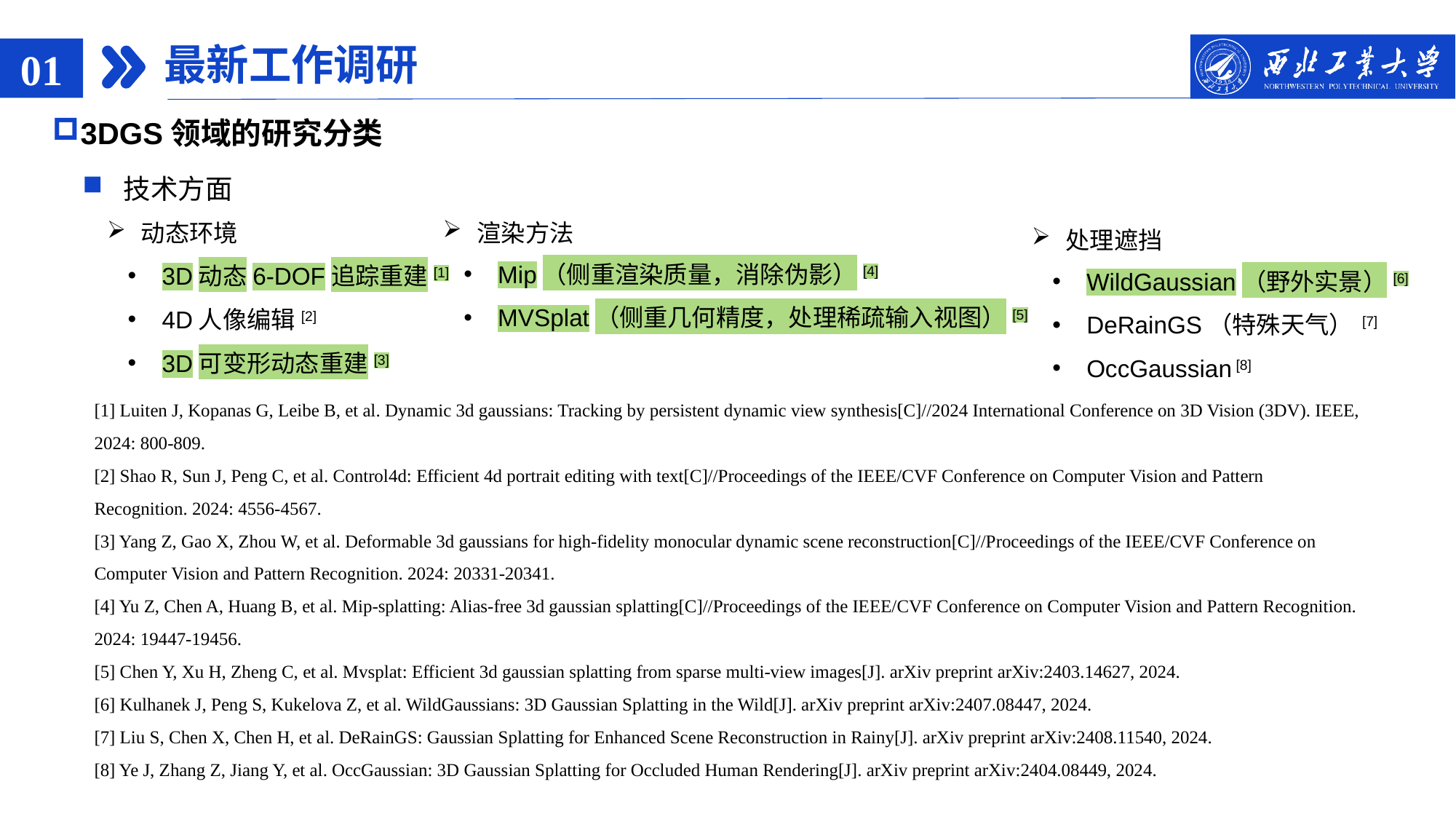

# 最新工作调研
01
3DGS领域的研究分类
技术方面
渲染方法
动态环境
处理遮挡
Mip（侧重渲染质量，消除伪影）[4]
MVSplat（侧重几何精度，处理稀疏输入视图）[5]
3D动态6-DOF追踪重建[1]
4D人像编辑[2]
3D可变形动态重建[3]
WildGaussian（野外实景）[6]
DeRainGS（特殊天气） [7]
OccGaussian [8]
[1] Luiten J, Kopanas G, Leibe B, et al. Dynamic 3d gaussians: Tracking by persistent dynamic view synthesis[C]//2024 International Conference on 3D Vision (3DV). IEEE, 2024: 800-809.
[2] Shao R, Sun J, Peng C, et al. Control4d: Efficient 4d portrait editing with text[C]//Proceedings of the IEEE/CVF Conference on Computer Vision and Pattern Recognition. 2024: 4556-4567.
[3] Yang Z, Gao X, Zhou W, et al. Deformable 3d gaussians for high-fidelity monocular dynamic scene reconstruction[C]//Proceedings of the IEEE/CVF Conference on Computer Vision and Pattern Recognition. 2024: 20331-20341.
[4] Yu Z, Chen A, Huang B, et al. Mip-splatting: Alias-free 3d gaussian splatting[C]//Proceedings of the IEEE/CVF Conference on Computer Vision and Pattern Recognition. 2024: 19447-19456.
[5] Chen Y, Xu H, Zheng C, et al. Mvsplat: Efficient 3d gaussian splatting from sparse multi-view images[J]. arXiv preprint arXiv:2403.14627, 2024.
[6] Kulhanek J, Peng S, Kukelova Z, et al. WildGaussians: 3D Gaussian Splatting in the Wild[J]. arXiv preprint arXiv:2407.08447, 2024.
[7] Liu S, Chen X, Chen H, et al. DeRainGS: Gaussian Splatting for Enhanced Scene Reconstruction in Rainy[J]. arXiv preprint arXiv:2408.11540, 2024.
[8] Ye J, Zhang Z, Jiang Y, et al. OccGaussian: 3D Gaussian Splatting for Occluded Human Rendering[J]. arXiv preprint arXiv:2404.08449, 2024.